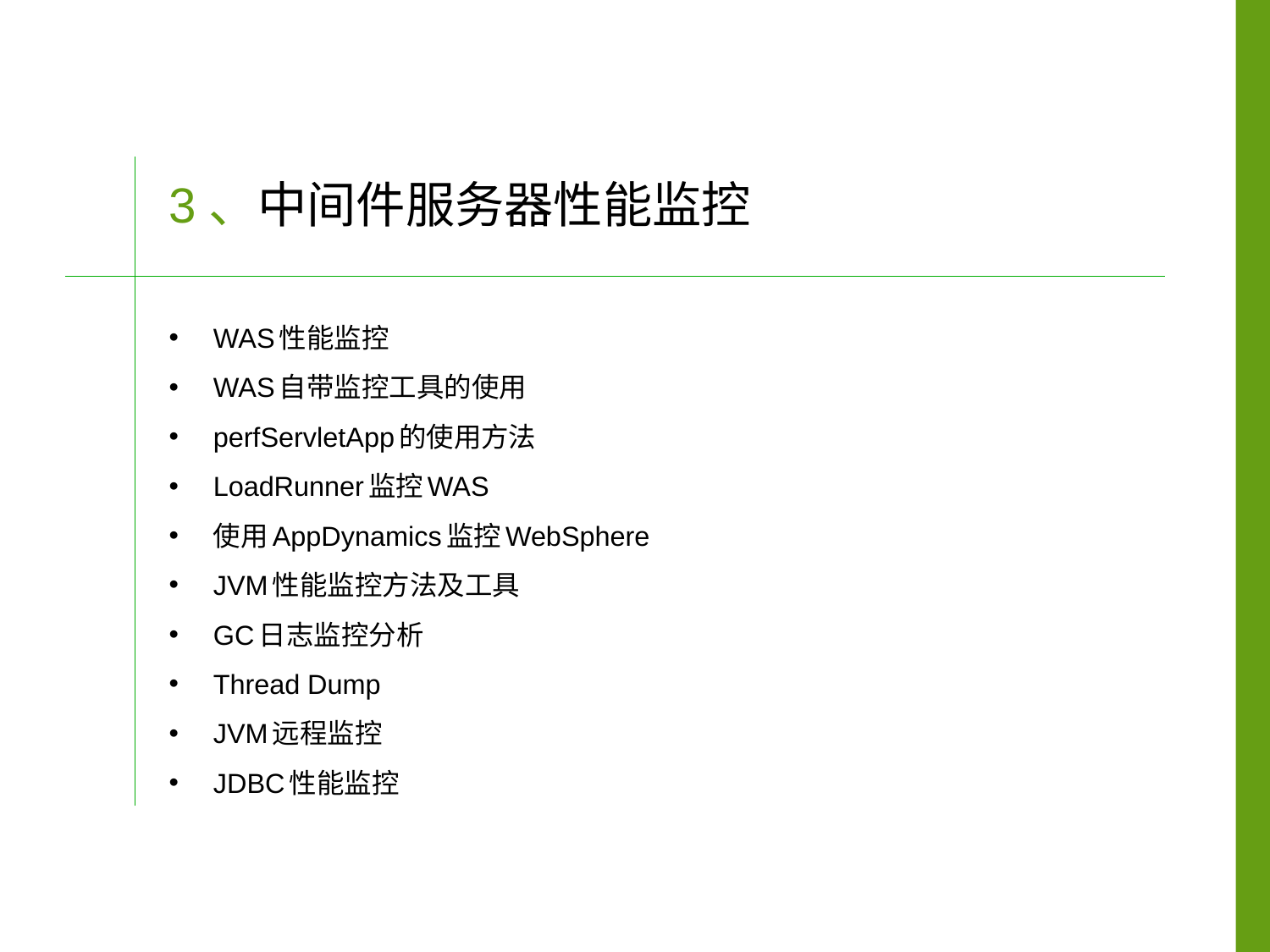

# 3、中间件服务器性能监控
WAS性能监控
WAS自带监控工具的使用
perfServletApp的使用方法
LoadRunner监控WAS
使用AppDynamics监控WebSphere
JVM性能监控方法及工具
GC日志监控分析
Thread Dump
JVM远程监控
JDBC性能监控